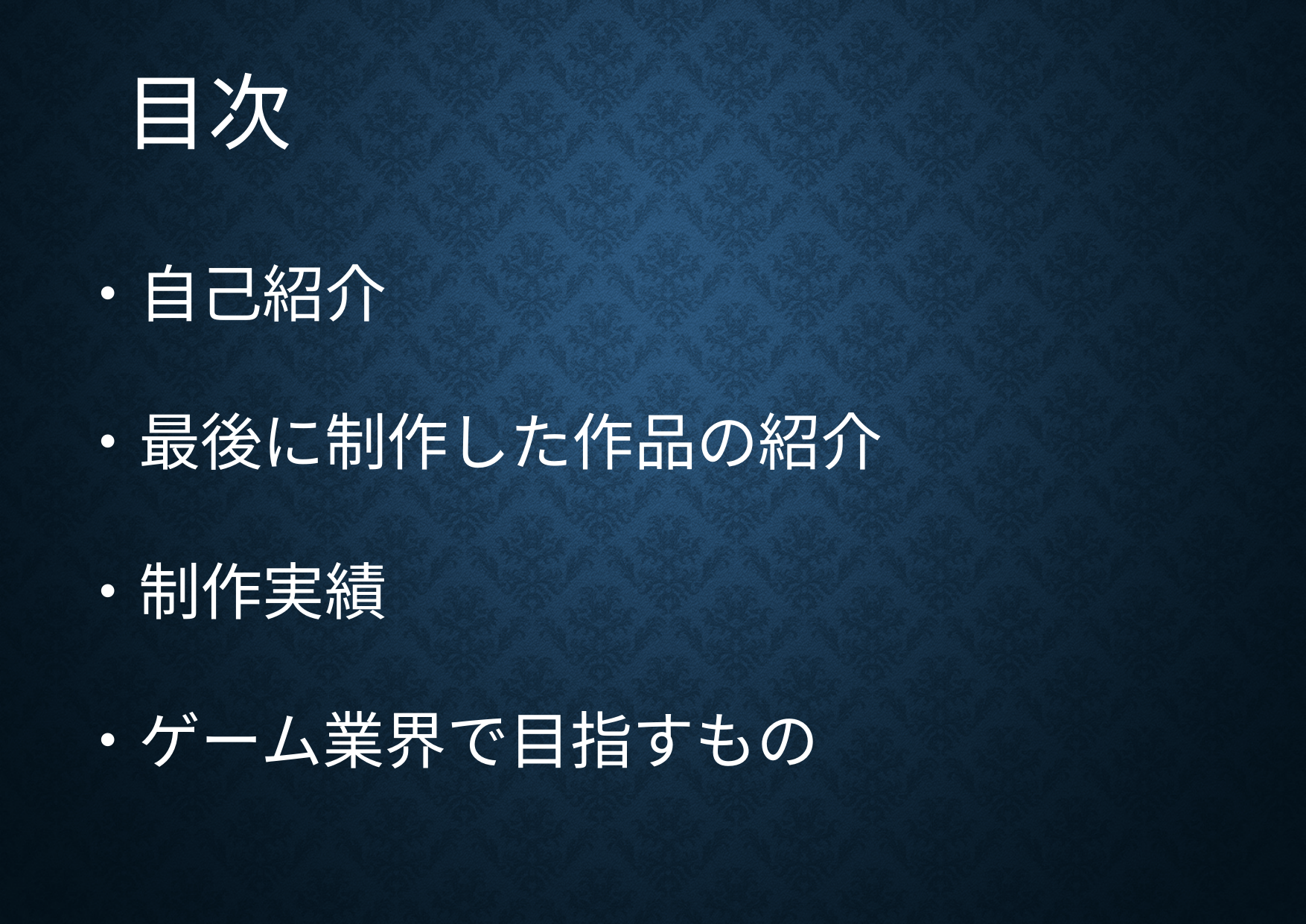

目次
・自己紹介

・最後に制作した作品の紹介

・制作実績

・ゲーム業界で目指すもの